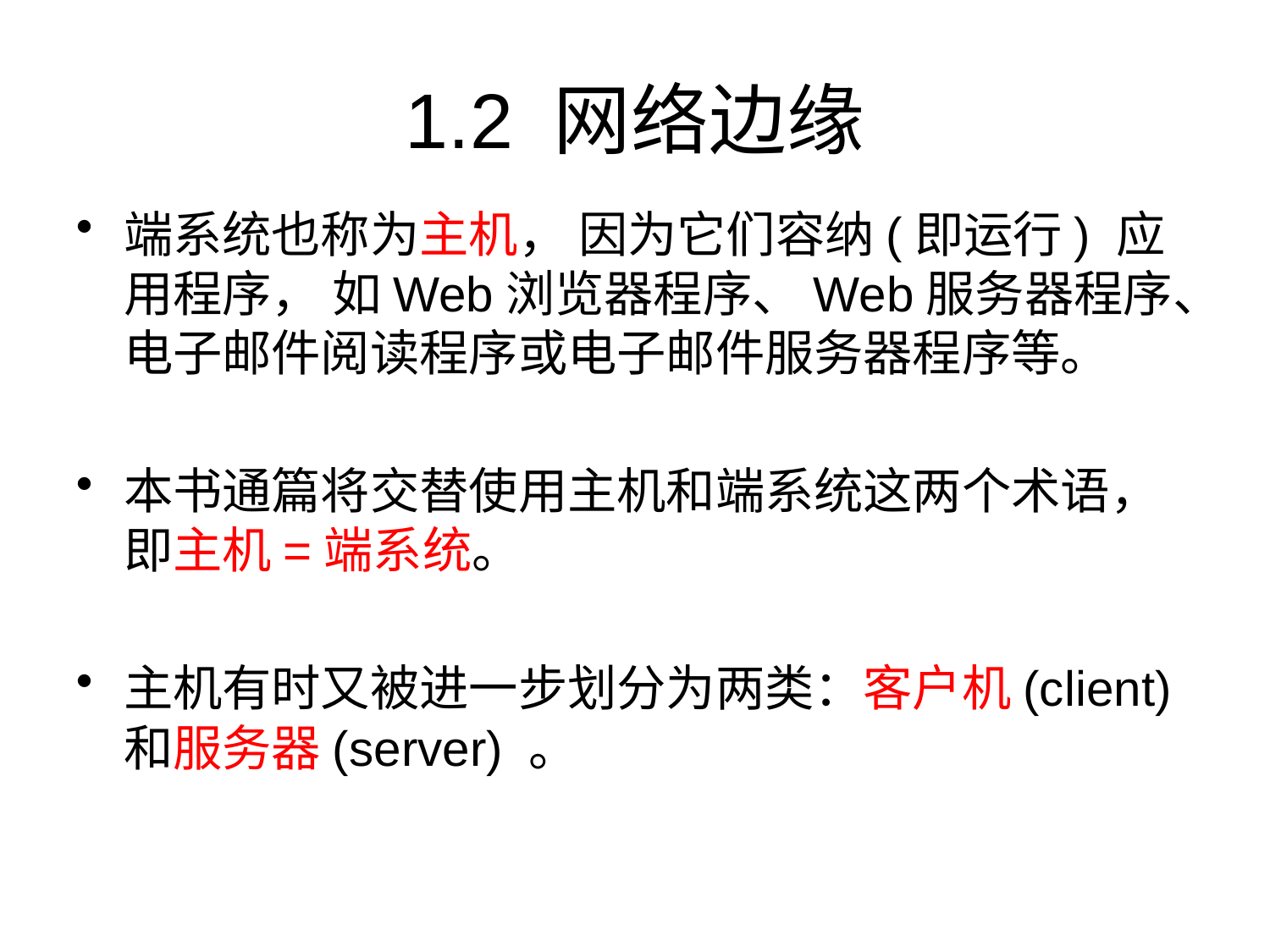

# 1.2 网络边缘
端系统也称为主机， 因为它们容纳(即运行) 应用程序， 如Web浏览器程序、Web服务器程序、电子邮件阅读程序或电子邮件服务器程序等。

本书通篇将交替使用主机和端系统这两个术语，即主机=端系统。

主机有时又被进一步划分为两类：客户机(client)和服务器(server) 。